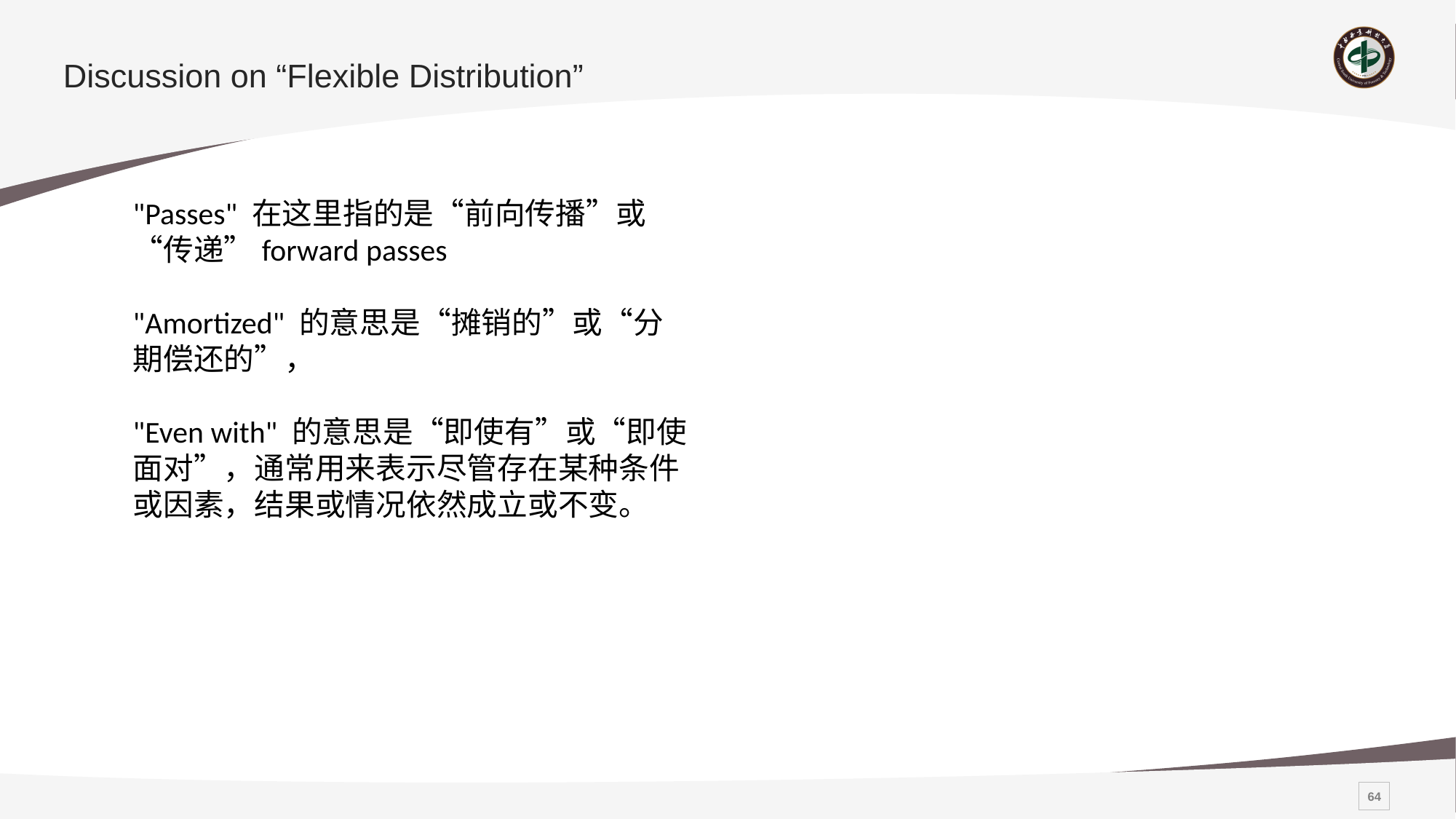

# Discussion on “Flexible Distribution”
"Passes" 在这里指的是“前向传播”或“传递”forward passes

"Amortized" 的意思是“摊销的”或“分期偿还的”，

"Even with" 的意思是“即使有”或“即使面对”，通常用来表示尽管存在某种条件或因素，结果或情况依然成立或不变。